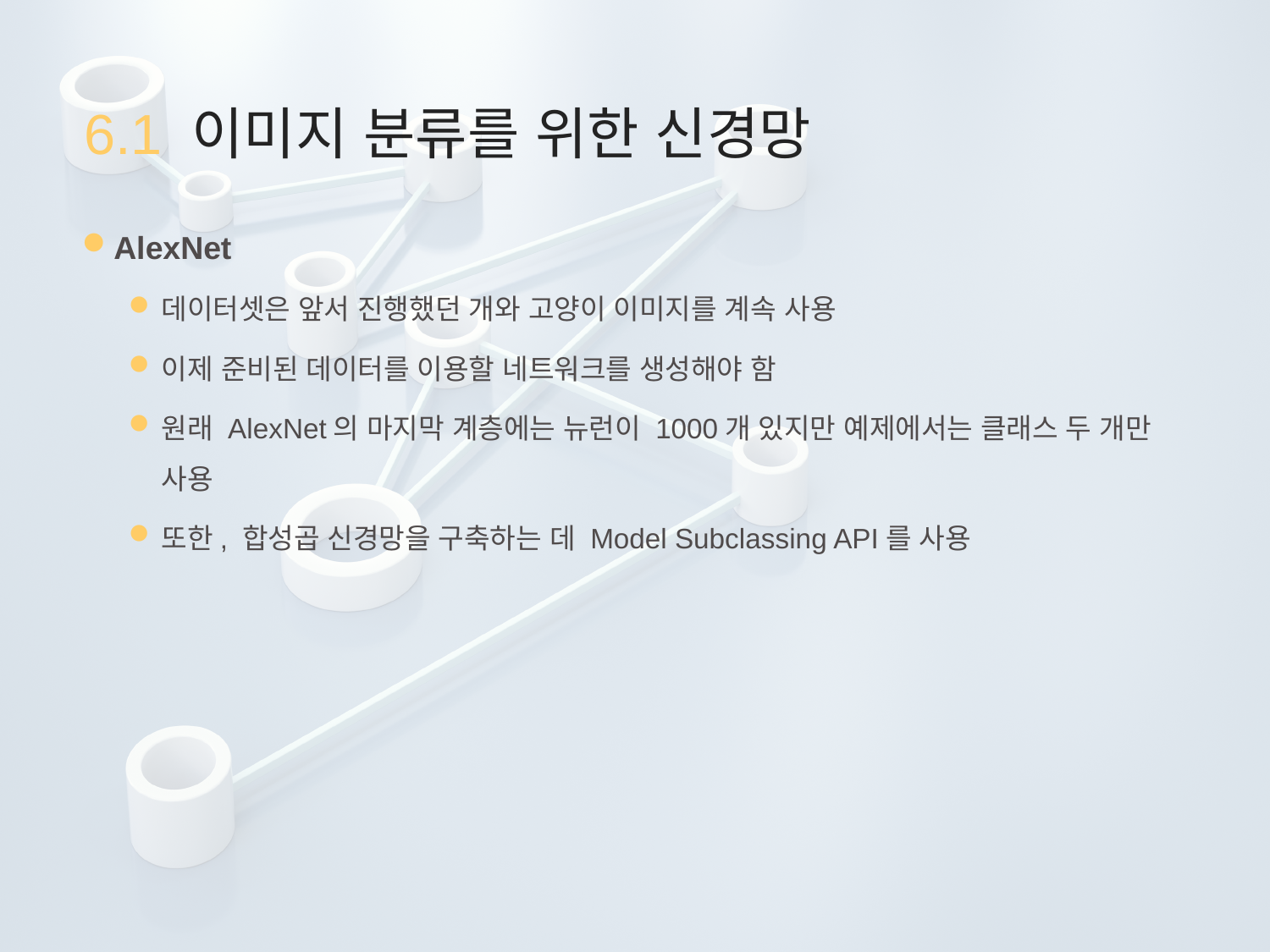

# 6.1 이미지 분류를 위한 신경망
AlexNet
데이터셋은 앞서 진행했던 개와 고양이 이미지를 계속 사용
이제 준비된 데이터를 이용할 네트워크를 생성해야 함
원래 AlexNet의 마지막 계층에는 뉴런이 1000개 있지만 예제에서는 클래스 두 개만 사용
또한, 합성곱 신경망을 구축하는 데 Model Subclassing API를 사용